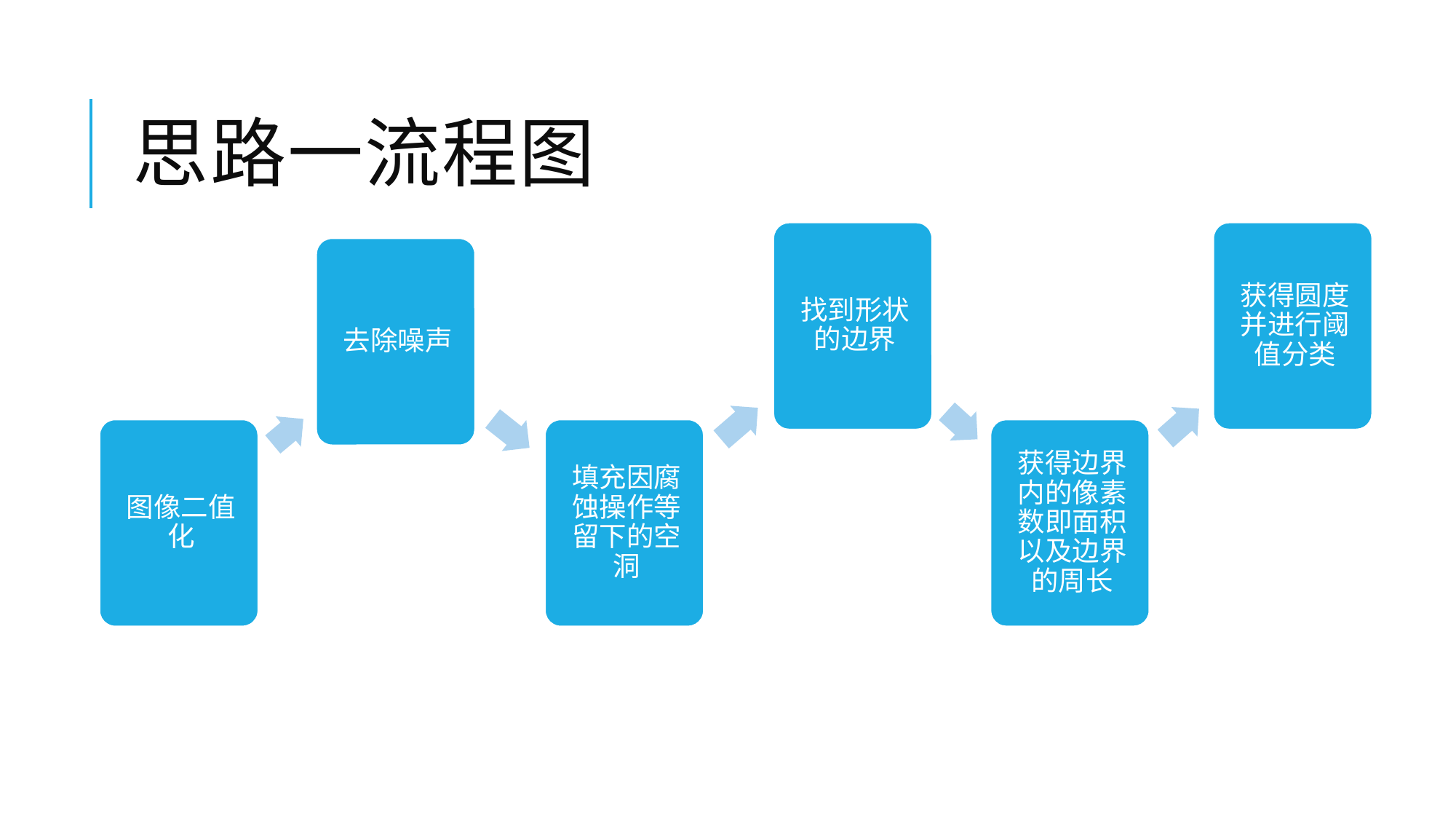

# 思路一流程图
图像二值化

去除噪声

填充因腐蚀操作等留下的空洞

找到形状的边界

获得边界内的像素数即面积以及边界的周长

获得圆度并进行阈值分类